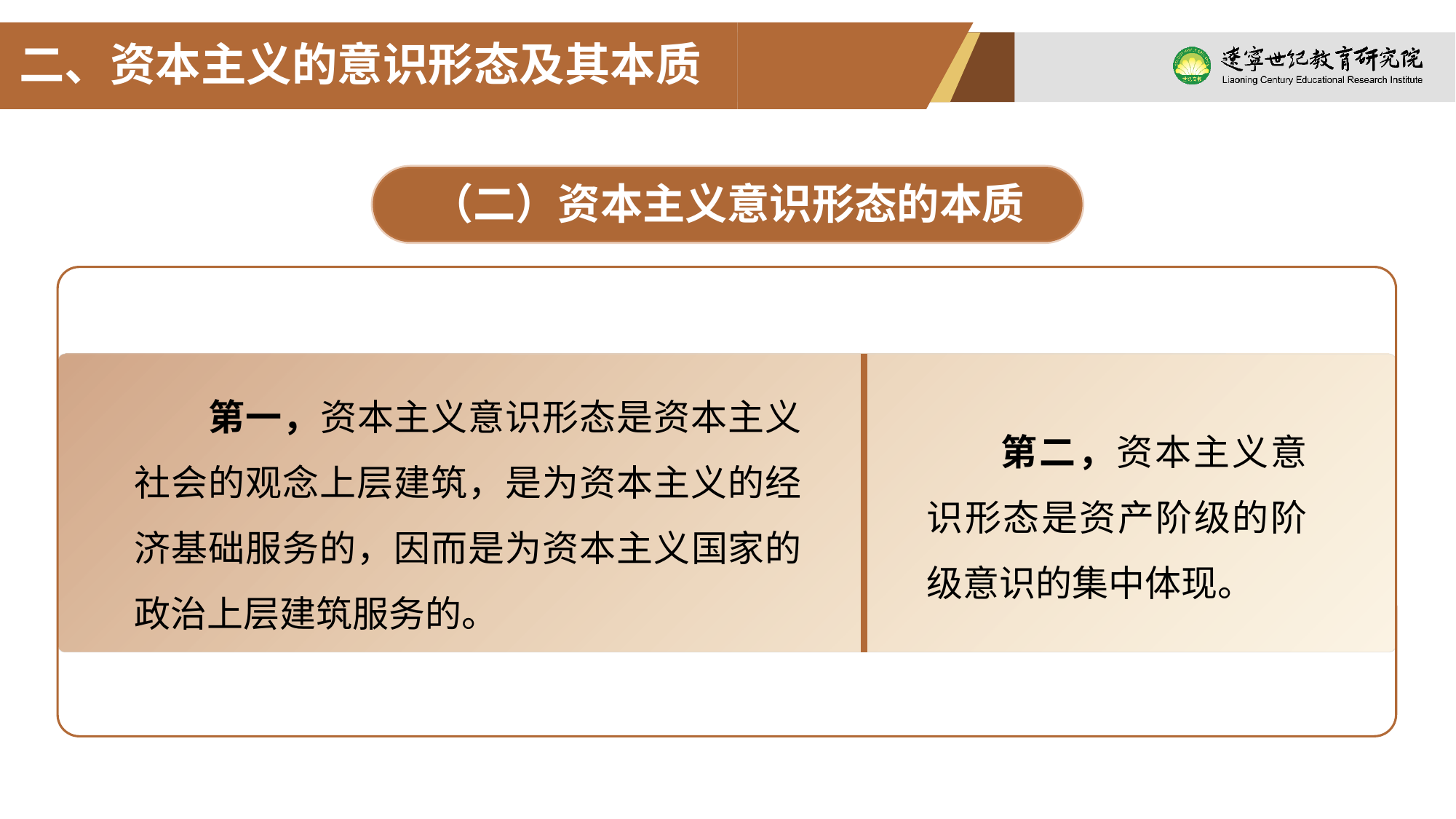

二、资本主义的意识形态及其本质
（二）资本主义意识形态的本质

第一，资本主义意识形态是资本主义社会的观念上层建筑，是为资本主义的经济基础服务的，因而是为资本主义国家的政治上层建筑服务的。
第二，资本主义意识形态是资产阶级的阶级意识的集中体现。